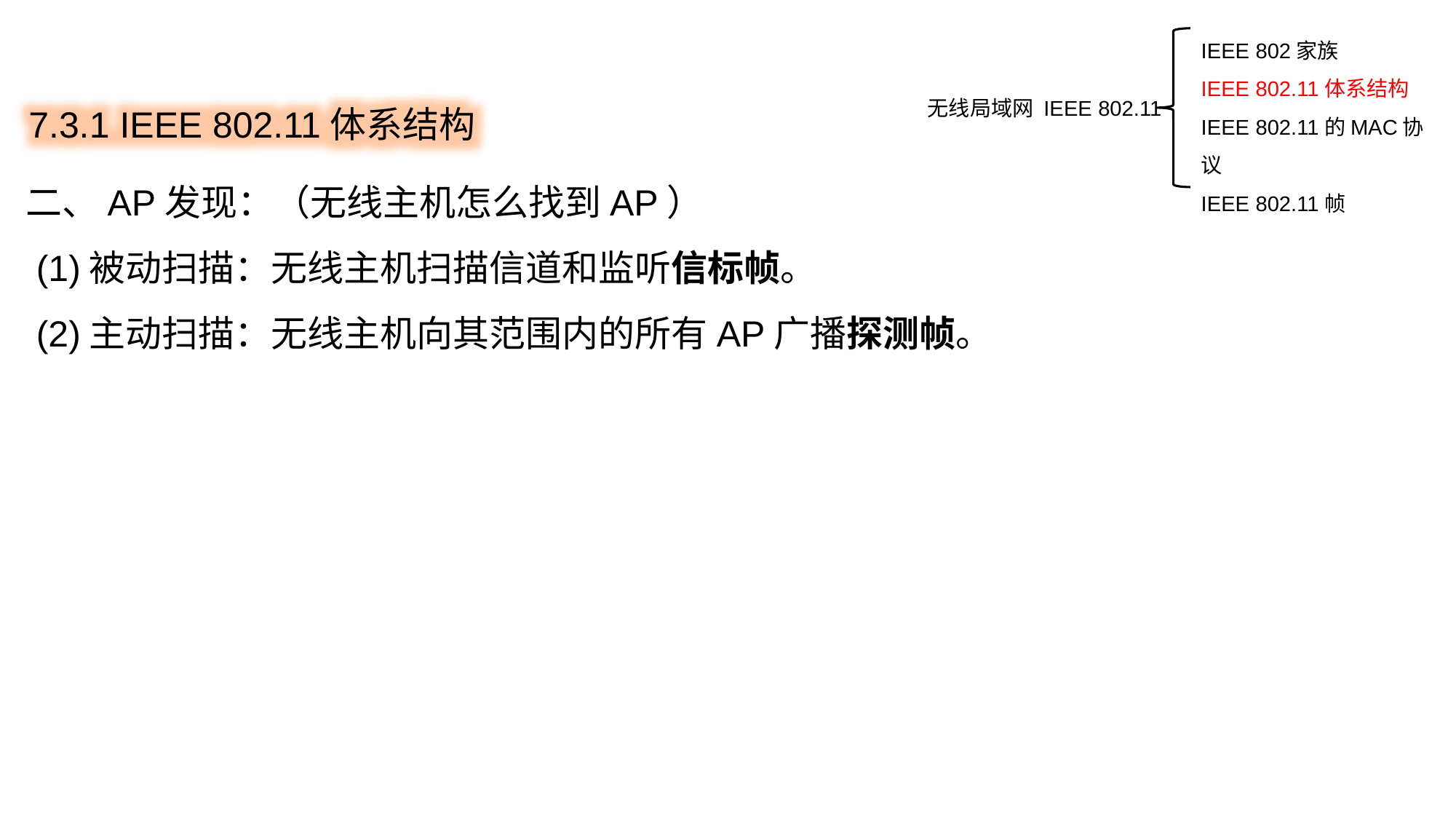

IEEE 802家族
IEEE 802.11体系结构
IEEE 802.11的MAC协议
IEEE 802.11帧

7.3.1 IEEE 802.11体系结构
无线局域网 IEEE 802.11
二、AP发现：（无线主机怎么找到AP）
 (1)被动扫描：无线主机扫描信道和监听信标帧。
 (2)主动扫描：无线主机向其范围内的所有AP广播探测帧。